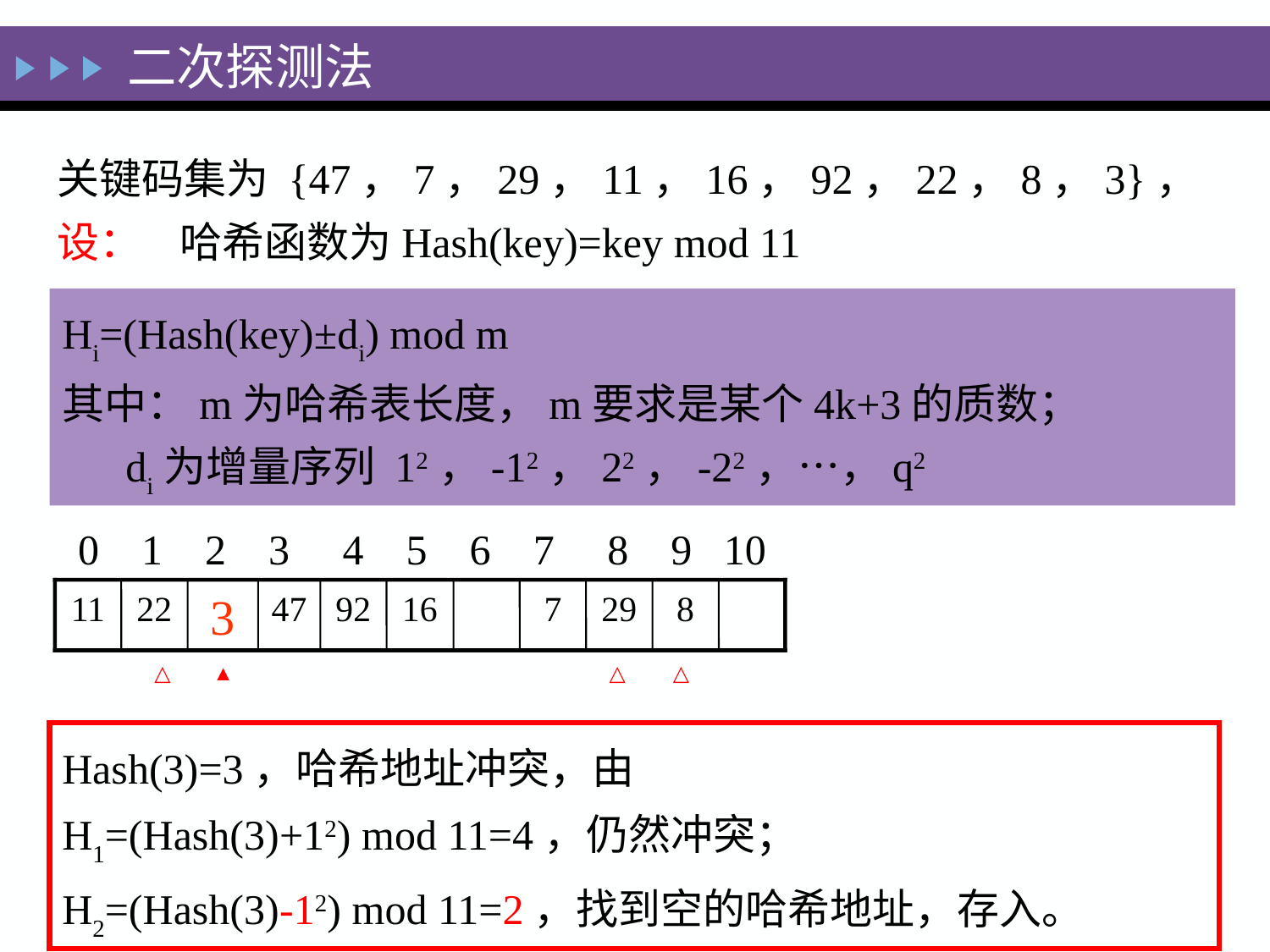

二次探测法
关键码集为 {47，7，29，11，16，92，22，8，3}，
设：    哈希函数为Hash(key)=key mod 11
Hi=(Hash(key)±di) mod m
其中：m为哈希表长度，m要求是某个4k+3的质数；
      di为增量序列 12，-12，22，-22，…，q2
0    1    2    3     4    5    6    7     8    9   10
11

22

3

47

92

16

7

29

8

 △        ▲                                                                       △         △
Hash(3)=3，哈希地址冲突，由
H1=(Hash(3)+12) mod 11=4，仍然冲突；
H2=(Hash(3)-12) mod 11=2，找到空的哈希地址，存入。